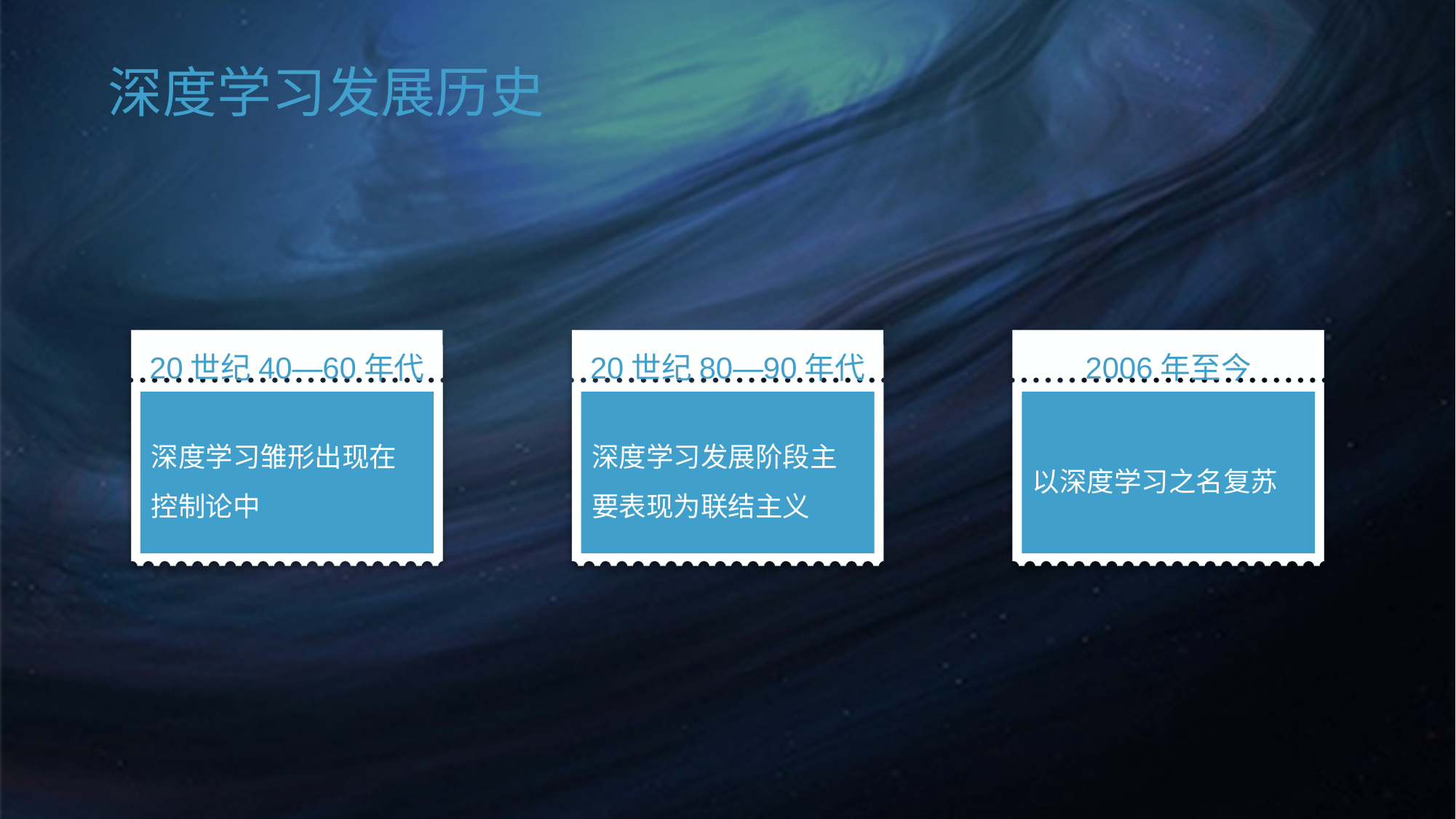

深度学习发展历史
20世纪40—60年代
深度学习雏形出现在控制论中
20世纪80—90年代
深度学习发展阶段主要表现为联结主义
2006年至今
以深度学习之名复苏